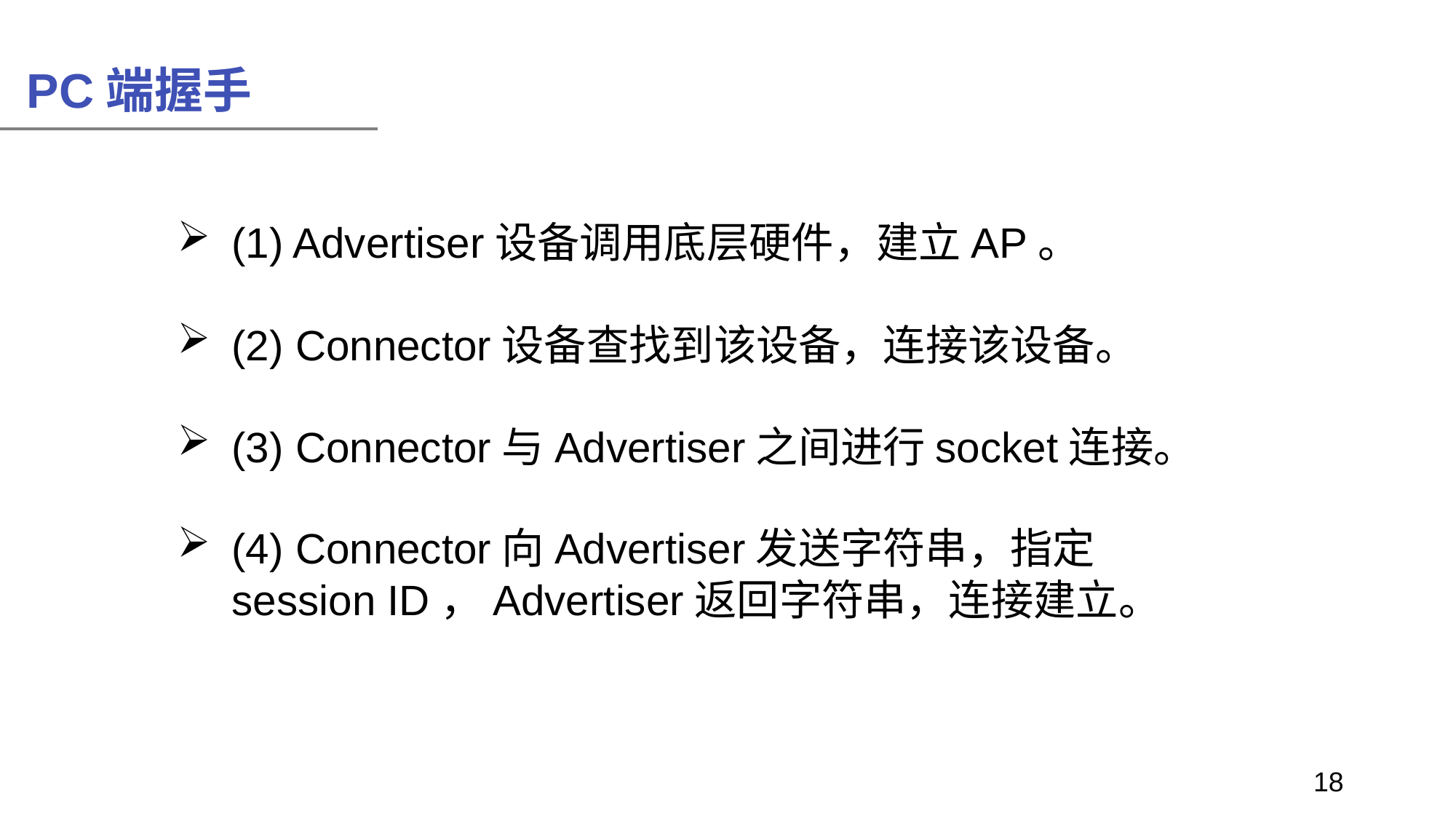

PC端握手
(1) Advertiser设备调用底层硬件，建立AP。

(2) Connector设备查找到该设备，连接该设备。

(3) Connector与Advertiser之间进行socket连接。

(4) Connector向Advertiser发送字符串，指定session ID，Advertiser返回字符串，连接建立。
                                    18